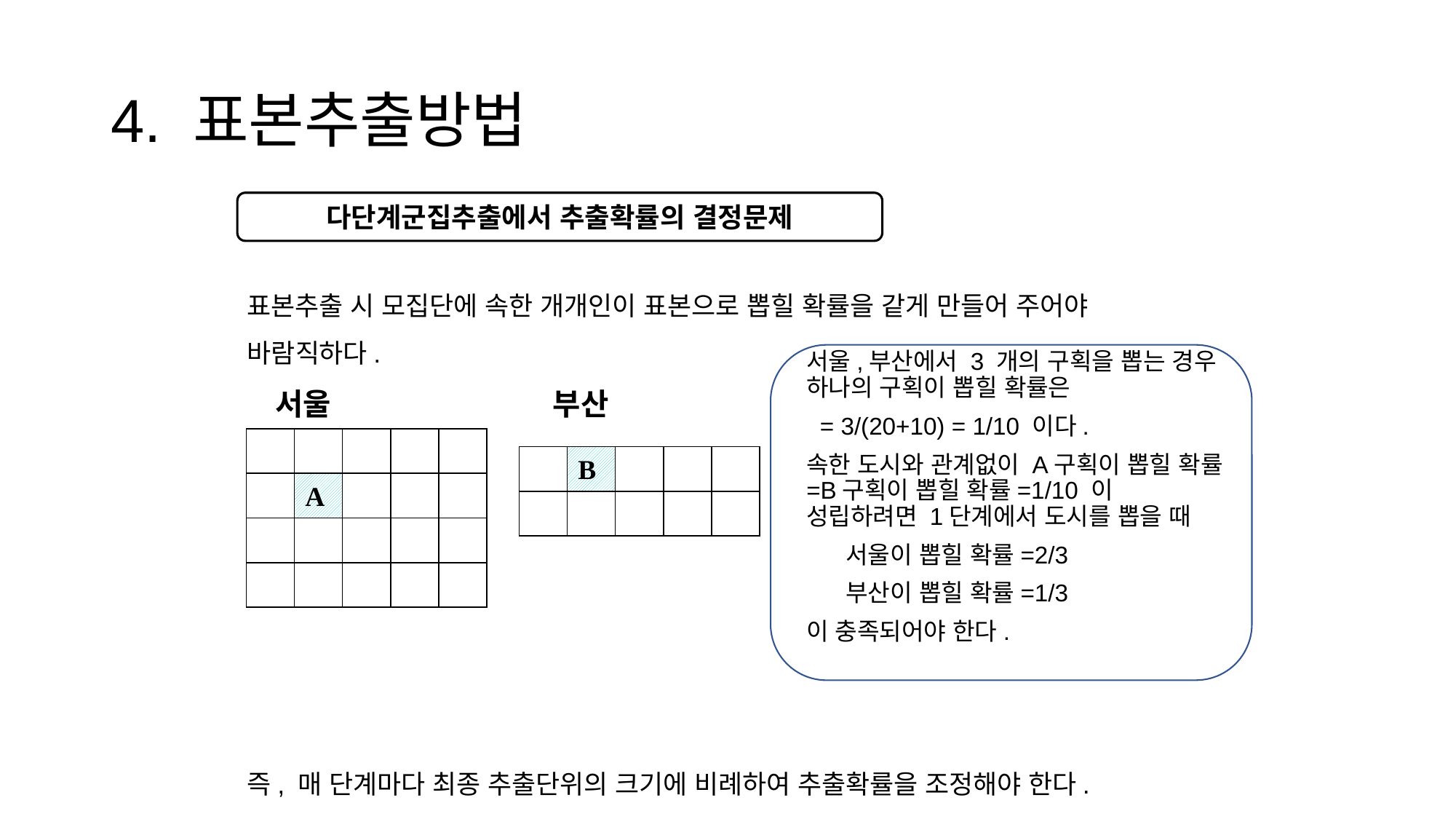

# 4. 표본추출방법

표본추출 시 모집단에 속한 개개인이 표본으로 뽑힐 확률을 같게 만들어 주어야 바람직하다.

즉, 매 단계마다 최종 추출단위의 크기에 비례하여 추출확률을 조정해야 한다.
다단계군집추출에서 추출확률의 결정문제
서울,부산에서 3 개의 구획을 뽑는 경우 하나의 구획이 뽑힐 확률은
  = 3/(20+10) = 1/10 이다.
속한 도시와 관계없이 A구획이 뽑힐 확률=B구획이 뽑힐 확률=1/10 이 성립하려면 1단계에서 도시를 뽑을 때
     서울이 뽑힐 확률=2/3
     부산이 뽑힐 확률=1/3
이 충족되어야 한다.

서울
부산

B

A